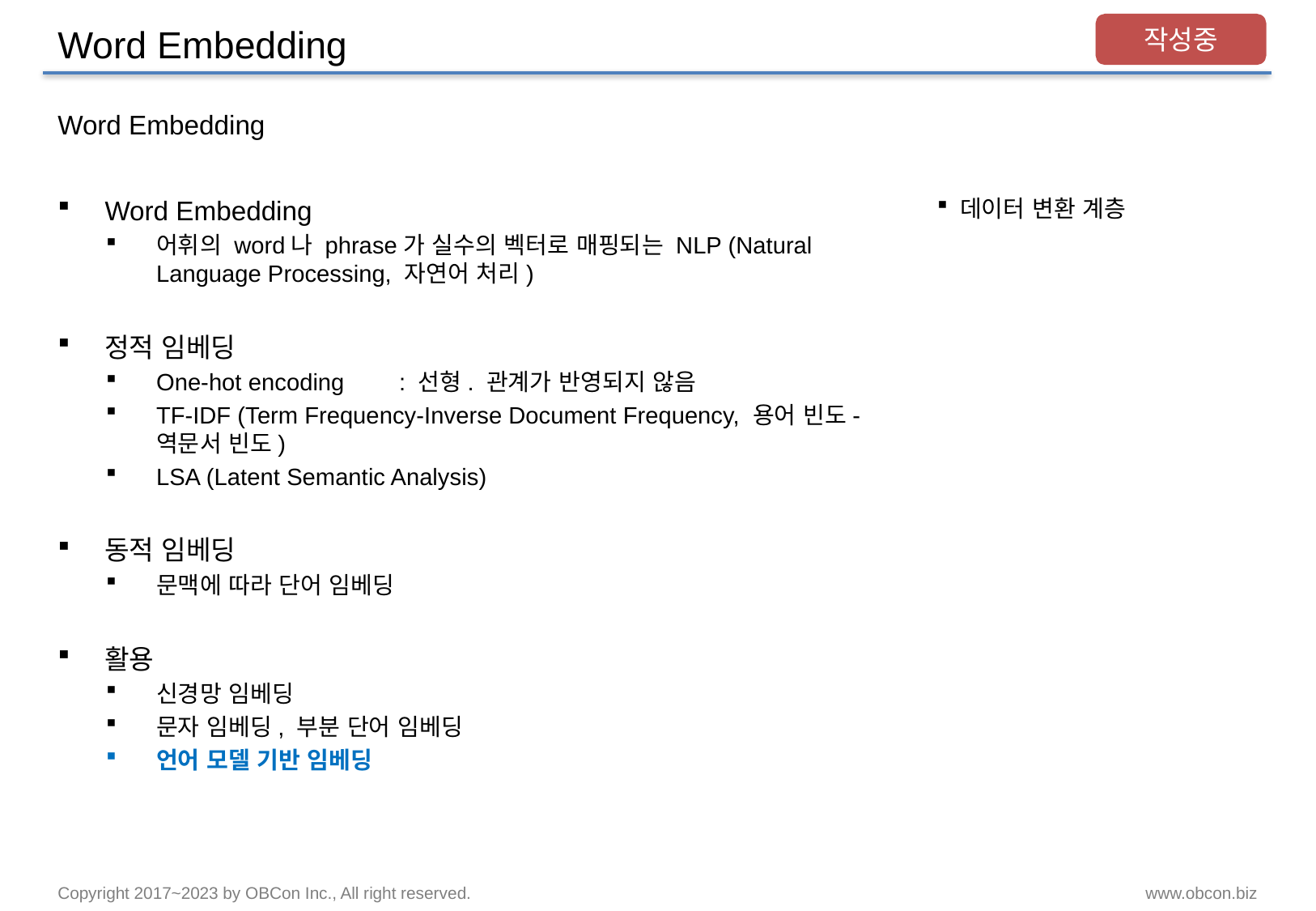

# Word Embedding
작성중
Word Embedding
Word Embedding
어휘의 word나 phrase가 실수의 벡터로 매핑되는 NLP (Natural Language Processing, 자연어 처리)

정적 임베딩
One-hot encoding	: 선형. 관계가 반영되지 않음
TF-IDF (Term Frequency-Inverse Document Frequency, 용어 빈도- 역문서 빈도)
LSA (Latent Semantic Analysis)

동적 임베딩
문맥에 따라 단어 임베딩

활용
신경망 임베딩
문자 임베딩, 부분 단어 임베딩
언어 모델 기반 임베딩

데이터 변환 계층